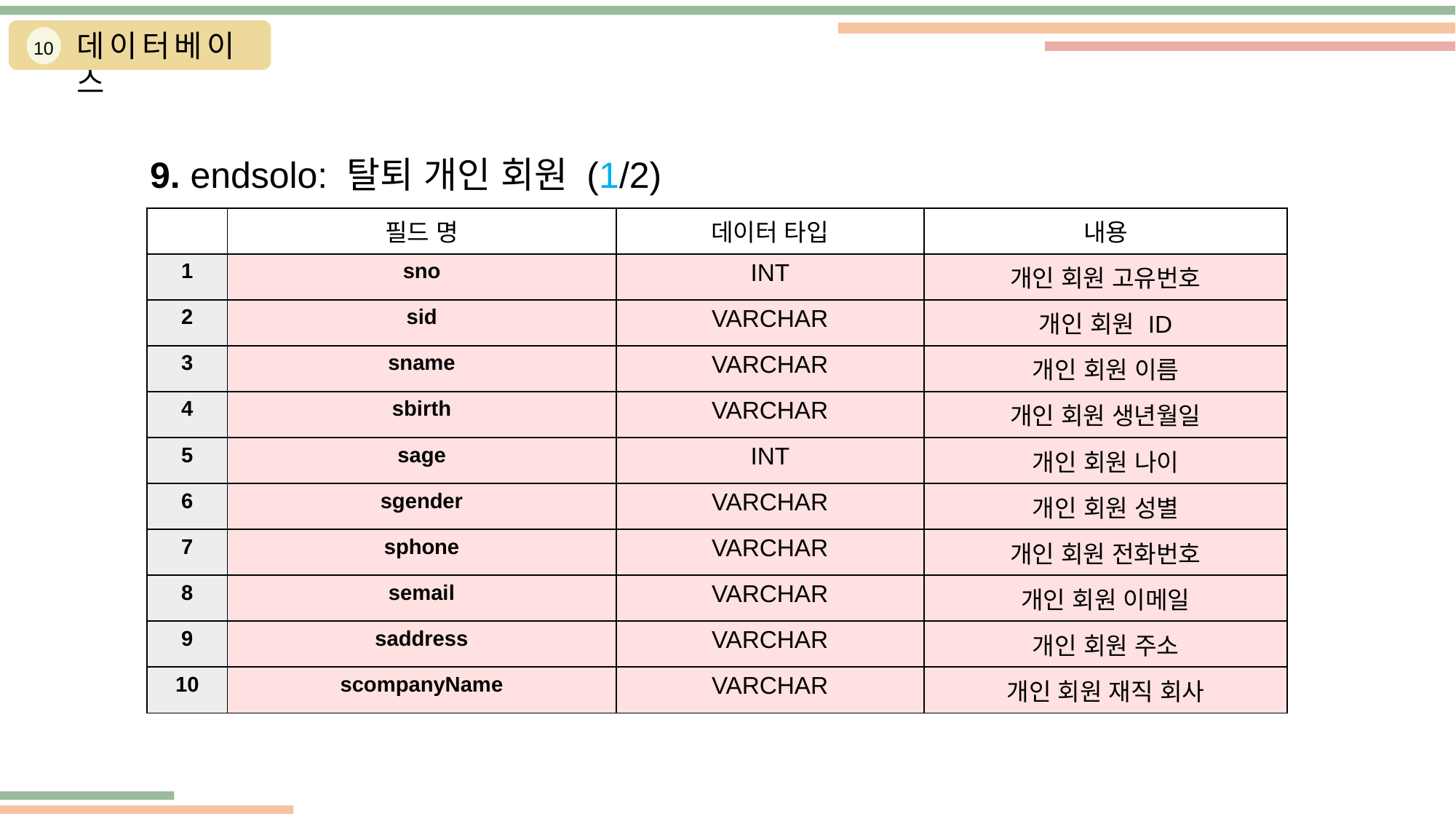

데이터베이스

10

9. endsolo: 탈퇴 개인 회원 (1/2)
|  | 필드 명 | 데이터 타입 | 내용 |
| --- | --- | --- | --- |
| 1 | sno | INT | 개인 회원 고유번호 |
| 2 | sid | VARCHAR | 개인 회원 ID |
| 3 | sname | VARCHAR | 개인 회원 이름 |
| 4 | sbirth | VARCHAR | 개인 회원 생년월일 |
| 5 | sage | INT | 개인 회원 나이 |
| 6 | sgender | VARCHAR | 개인 회원 성별 |
| 7 | sphone | VARCHAR | 개인 회원 전화번호 |
| 8 | semail | VARCHAR | 개인 회원 이메일 |
| 9 | saddress | VARCHAR | 개인 회원 주소 |
| 10 | scompanyName | VARCHAR | 개인 회원 재직 회사 |